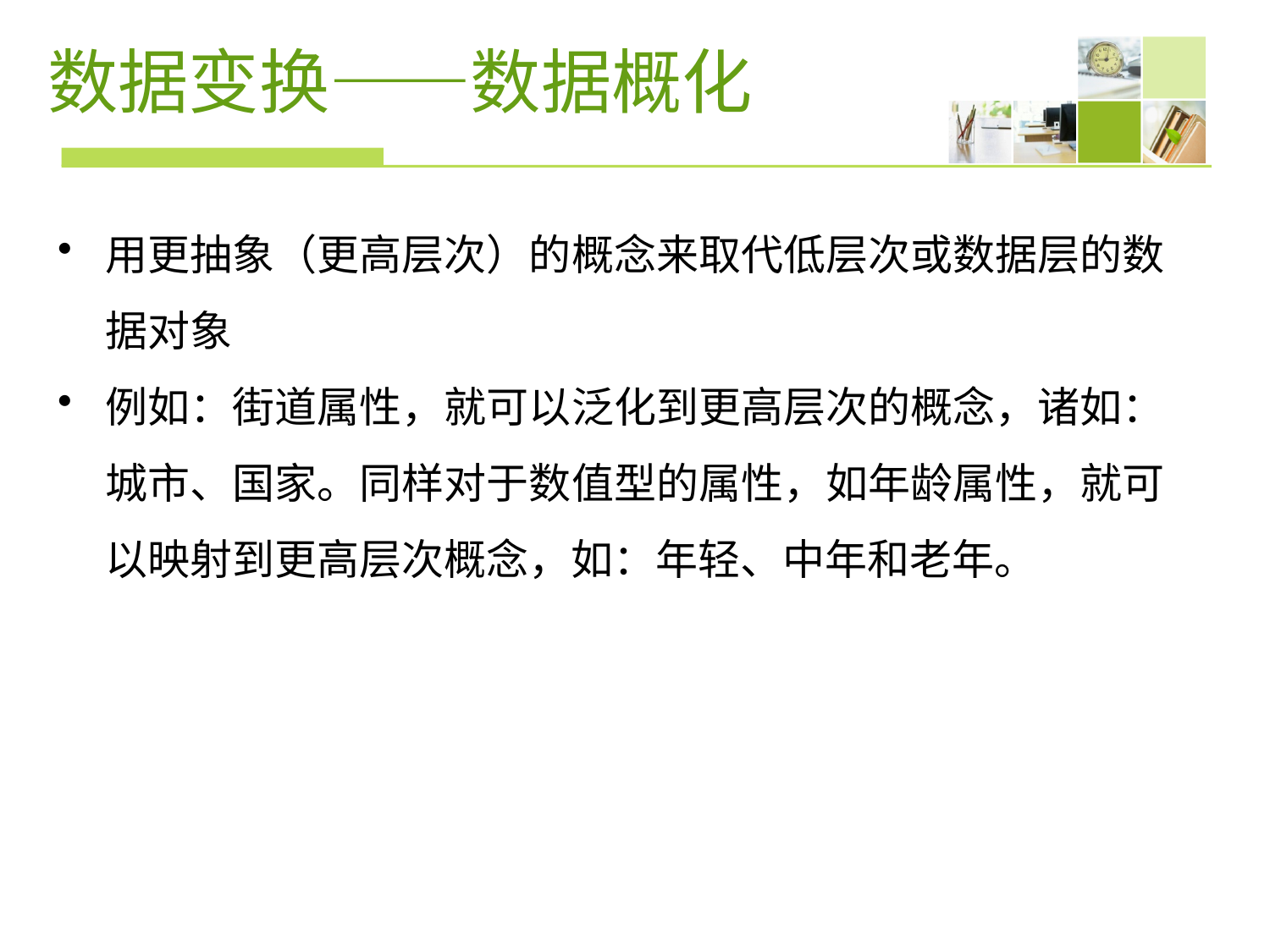

# 数据变换——数据概化
用更抽象（更高层次）的概念来取代低层次或数据层的数据对象
例如：街道属性，就可以泛化到更高层次的概念，诸如：城市、国家。同样对于数值型的属性，如年龄属性，就可以映射到更高层次概念，如：年轻、中年和老年。